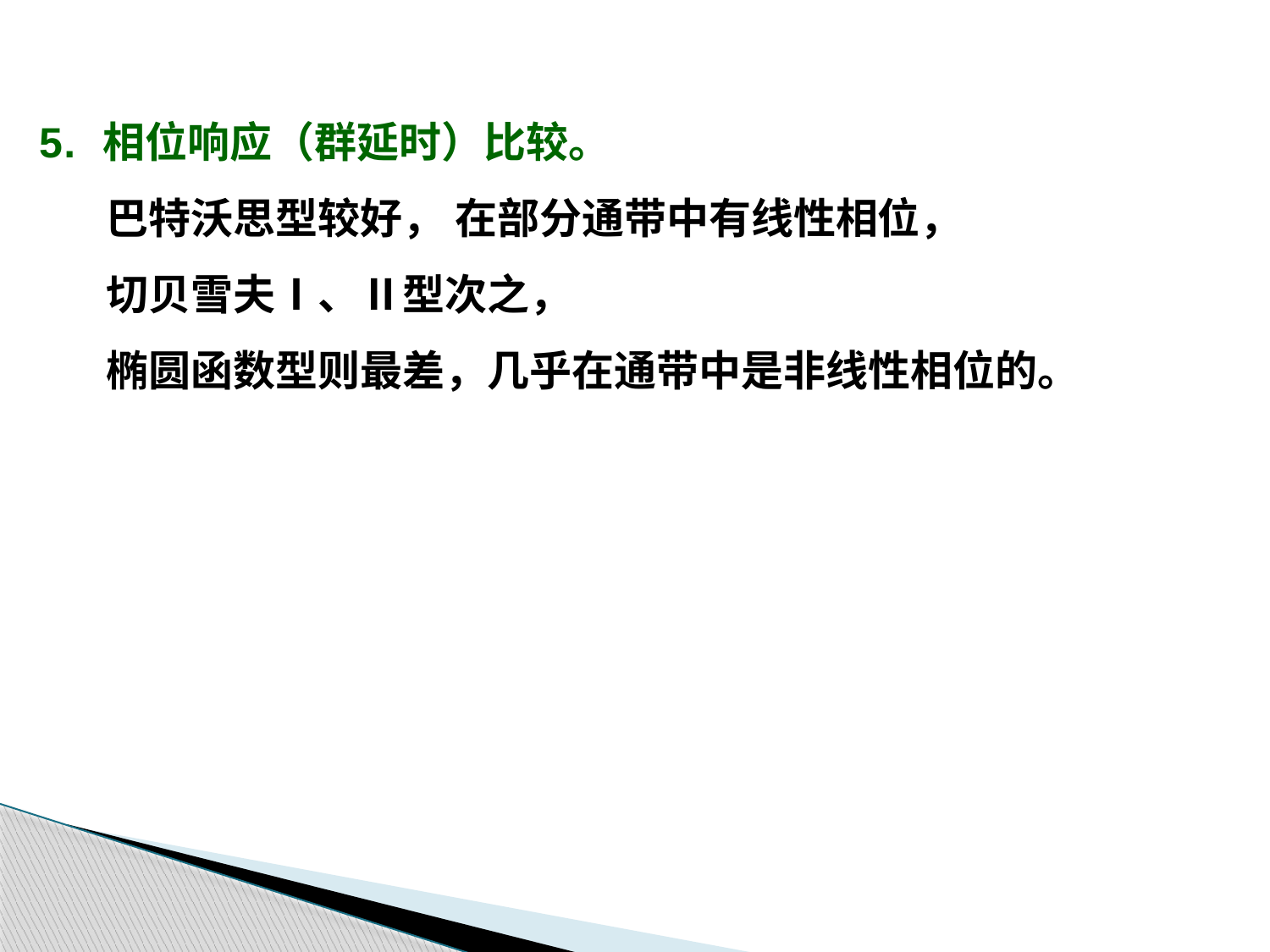

相位响应（群延时）比较。
      巴特沃思型较好， 在部分通带中有线性相位，
      切贝雪夫Ⅰ、Ⅱ型次之，
      椭圆函数型则最差，几乎在通带中是非线性相位的。